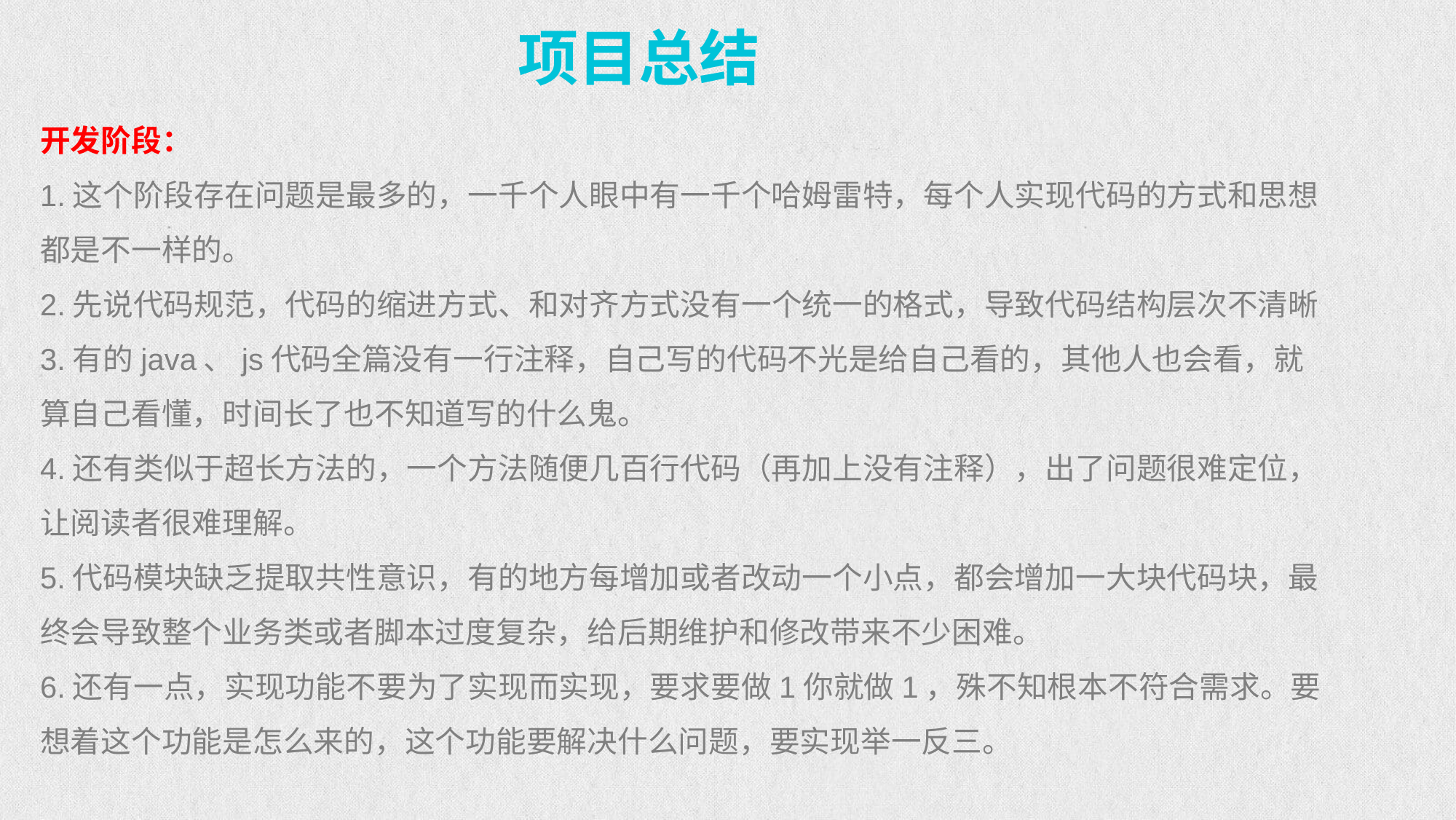

项目总结
开发阶段：
1.这个阶段存在问题是最多的，一千个人眼中有一千个哈姆雷特，每个人实现代码的方式和思想都是不一样的。
2.先说代码规范，代码的缩进方式、和对齐方式没有一个统一的格式，导致代码结构层次不清晰
3.有的java、js代码全篇没有一行注释，自己写的代码不光是给自己看的，其他人也会看，就算自己看懂，时间长了也不知道写的什么鬼。
4.还有类似于超长方法的，一个方法随便几百行代码（再加上没有注释），出了问题很难定位，让阅读者很难理解。
5.代码模块缺乏提取共性意识，有的地方每增加或者改动一个小点，都会增加一大块代码块，最终会导致整个业务类或者脚本过度复杂，给后期维护和修改带来不少困难。
6.还有一点，实现功能不要为了实现而实现，要求要做1你就做1，殊不知根本不符合需求。要想着这个功能是怎么来的，这个功能要解决什么问题，要实现举一反三。